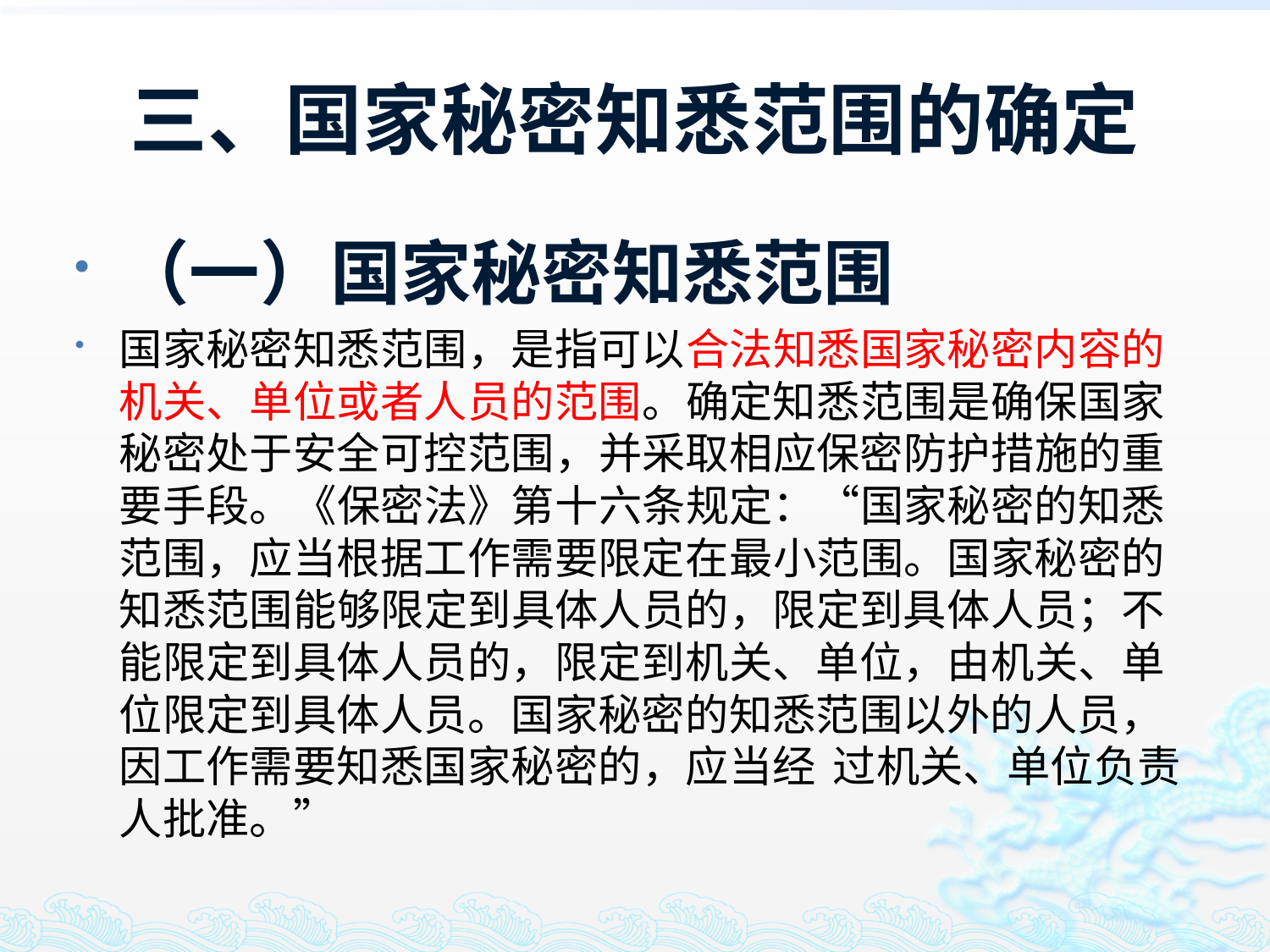

# 三、国家秘密知悉范围的确定
（一）国家秘密知悉范围
国家秘密知悉范围，是指可以合法知悉国家秘密内容的机关、单位或者人员的范围。确定知悉范围是确保国家秘密处于安全可控范围，并采取相应保密防护措施的重要手段。《保密法》第十六条规定：“国家秘密的知悉范围，应当根据工作需要限定在最小范围。国家秘密的知悉范围能够限定到具体人员的，限定到具体人员；不能限定到具体人员的，限定到机关、单位，由机关、单位限定到具体人员。国家秘密的知悉范围以外的人员，因工作需要知悉国家秘密的，应当经­过机关、单位负责人批准。”